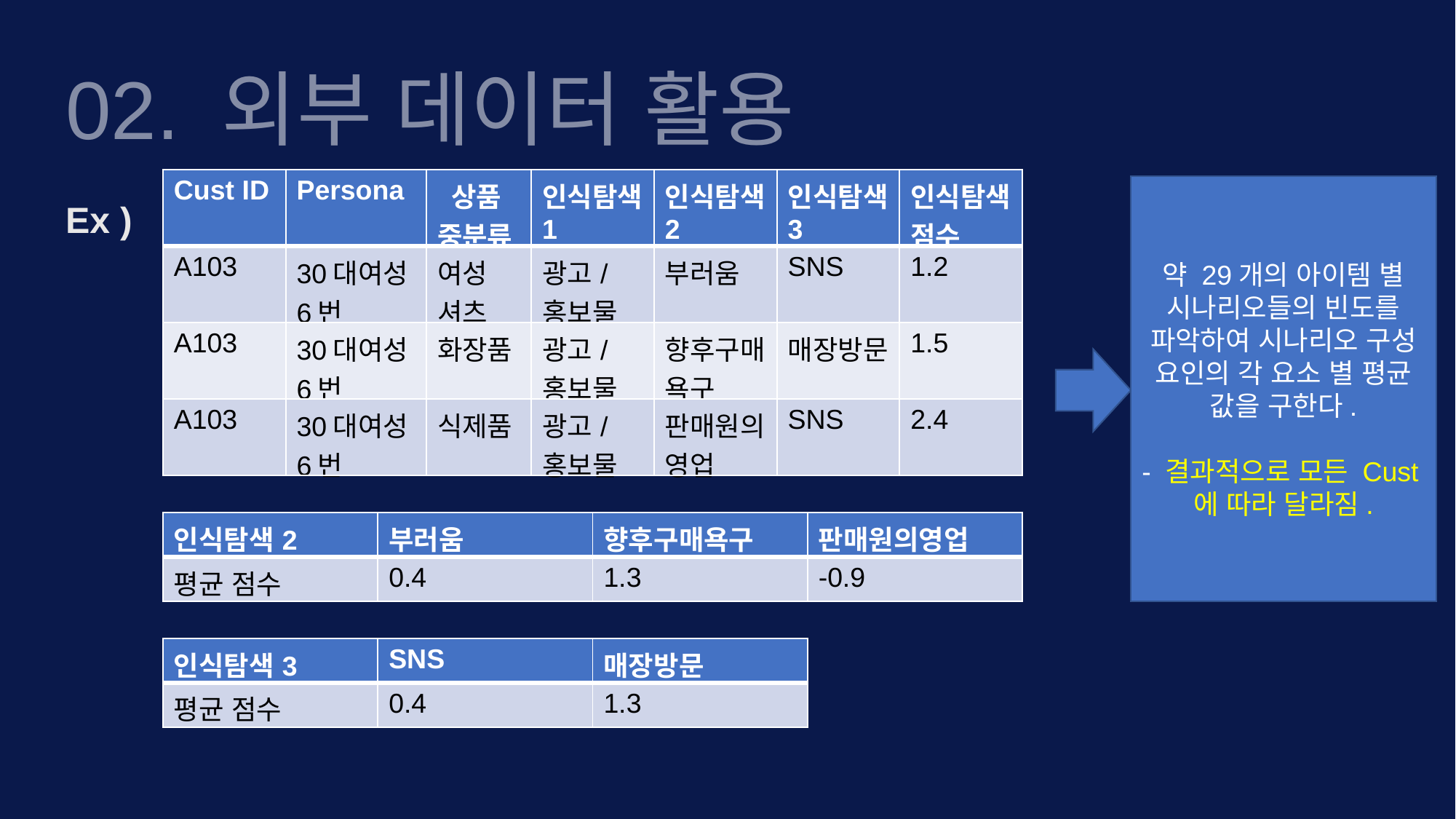

02. 외부 데이터 활용
Ex )

| Cust ID | Persona | 상품 중분류 | 인식탐색1 | 인식탐색2 | 인식탐색3 | 인식탐색 점수 |
| --- | --- | --- | --- | --- | --- | --- |
| A103 | 30대여성 6번 | 여성 셔츠 | 광고/ 홍보물 | 부러움 | SNS | 1.2 |
| A103 | 30대여성 6번 | 화장품 | 광고/ 홍보물 | 향후구매욕구 | 매장방문 | 1.5 |
| A103 | 30대여성 6번 | 식제품 | 광고/ 홍보물 | 판매원의영업 | SNS | 2.4 |
약 29개의 아이템 별 시나리오들의 빈도를 파악하여 시나리오 구성 요인의 각 요소 별 평균 값을 구한다.

- 결과적으로 모든 Cust에 따라 달라짐.

| 인식탐색2 | 부러움 | 향후구매욕구 | 판매원의영업 |
| --- | --- | --- | --- |
| 평균 점수 | 0.4 | 1.3 | -0.9 |
| 인식탐색3 | SNS | 매장방문 |
| --- | --- | --- |
| 평균 점수 | 0.4 | 1.3 |